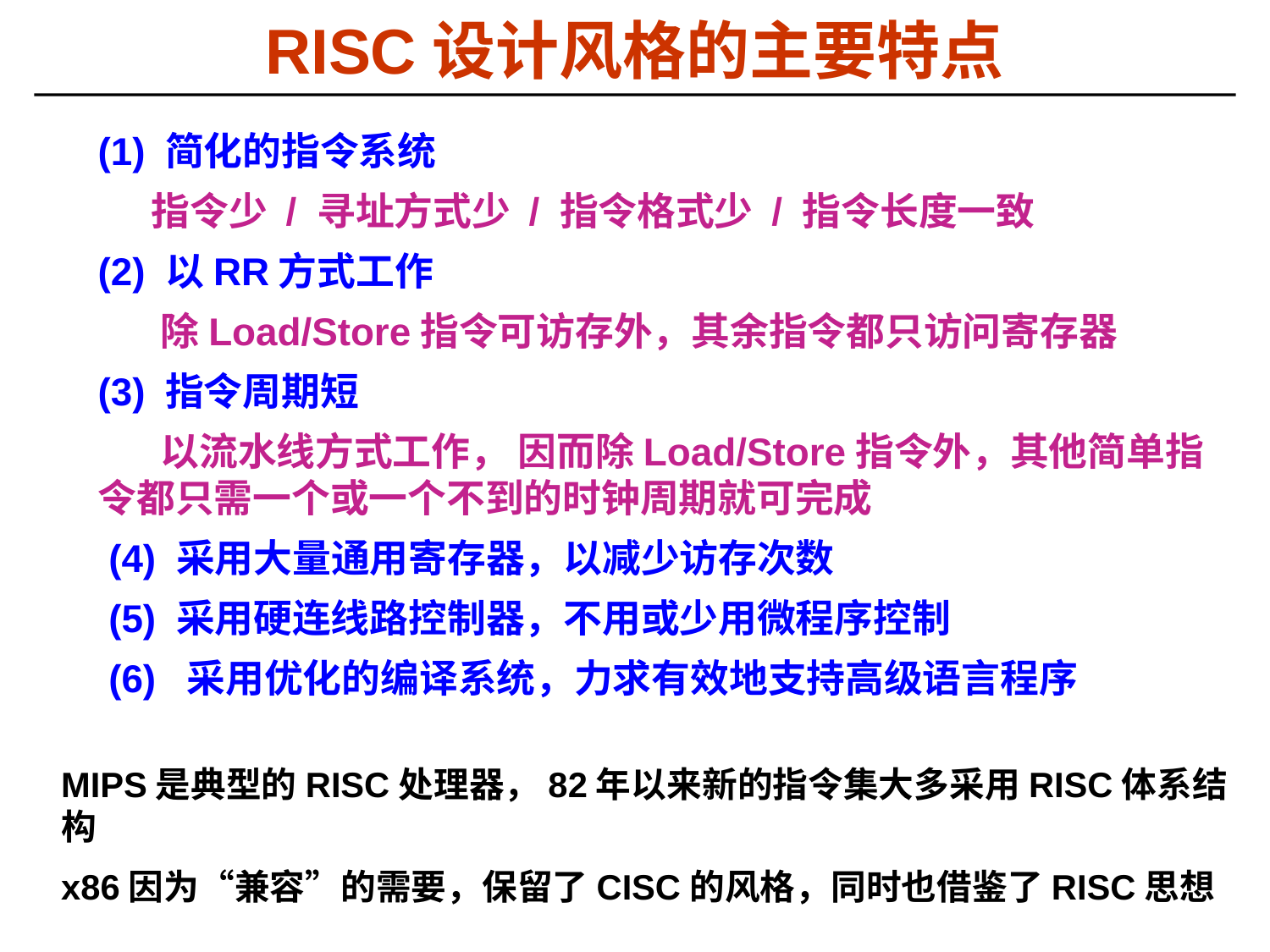

RISC设计风格的主要特点
(1) 简化的指令系统
     指令少 / 寻址方式少 / 指令格式少 / 指令长度一致
(2) 以RR方式工作
      除Load/Store指令可访存外，其余指令都只访问寄存器
(3) 指令周期短
      以流水线方式工作， 因而除Load/Store指令外，其他简单指令都只需一个或一个不到的时钟周期就可完成
 (4) 采用大量通用寄存器，以减少访存次数
 (5) 采用硬连线路控制器，不用或少用微程序控制
 (6)  采用优化的编译系统，力求有效地支持高级语言程序
MIPS是典型的RISC处理器，82年以来新的指令集大多采用RISC体系结构
x86因为“兼容”的需要，保留了CISC的风格，同时也借鉴了RISC思想